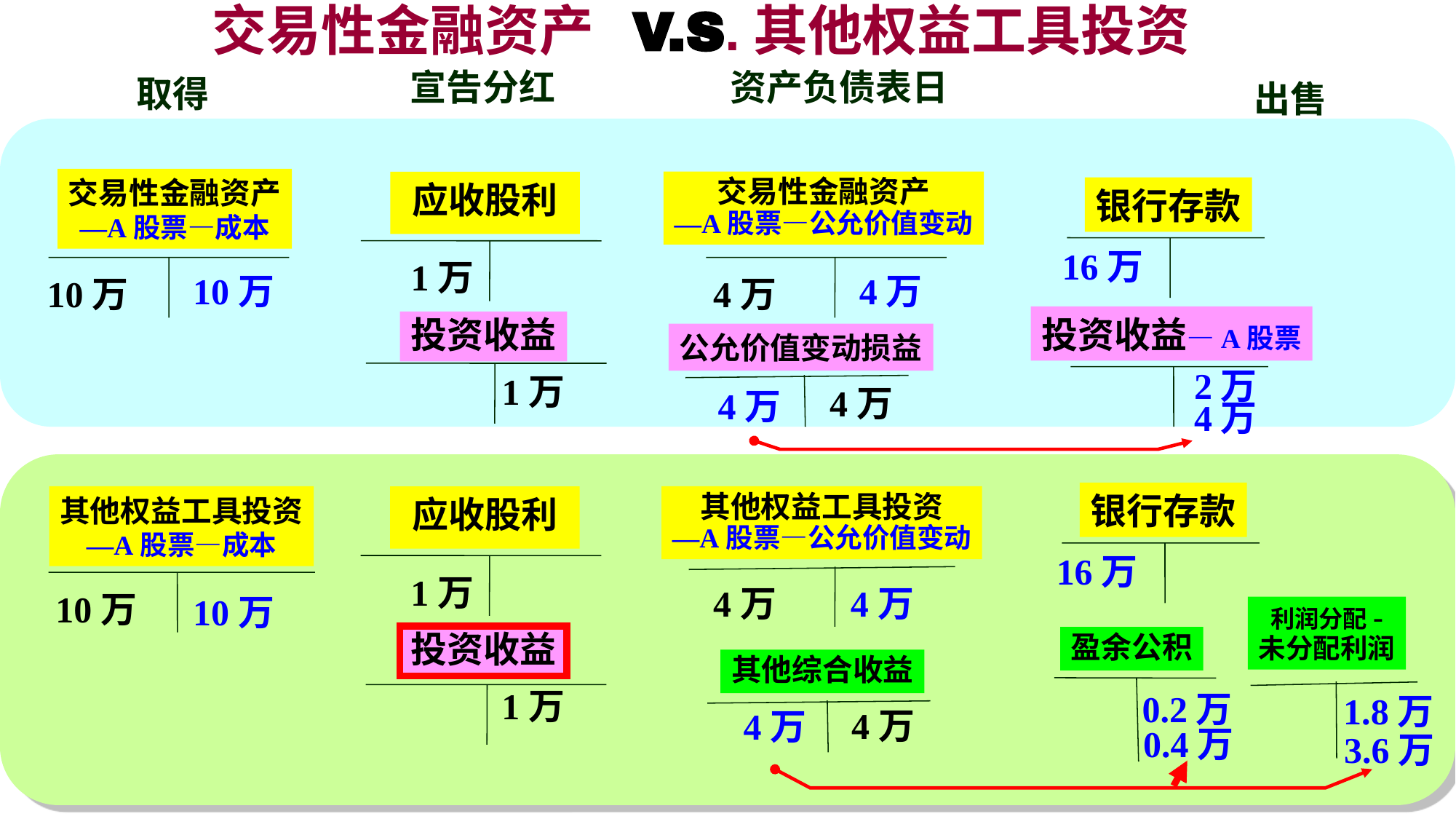

# 交易性金融资产  V.S.其他权益工具投资
资产负债表日
宣告分红
取得
出售

交易性金融资产
—A股票—成本

10万
交易性金融资产
—A股票—公允价值变动

4万
应收股利

1万
银行存款

16万
10万
4万
投资收益—A股票

投资收益
1万

公允价值变动损益

4万

2万
4万
4万

银行存款

16万
其他权益工具投资
—A股票—成本

10万
其他权益工具投资
—A股票—公允价值变动

4万
应收股利

1万
4万
10万
利润分配-
未分配利润

投资收益
1万

盈余公积

其他综合收益
4万

0.2万
1.8万
4万
0.4万
3.6万